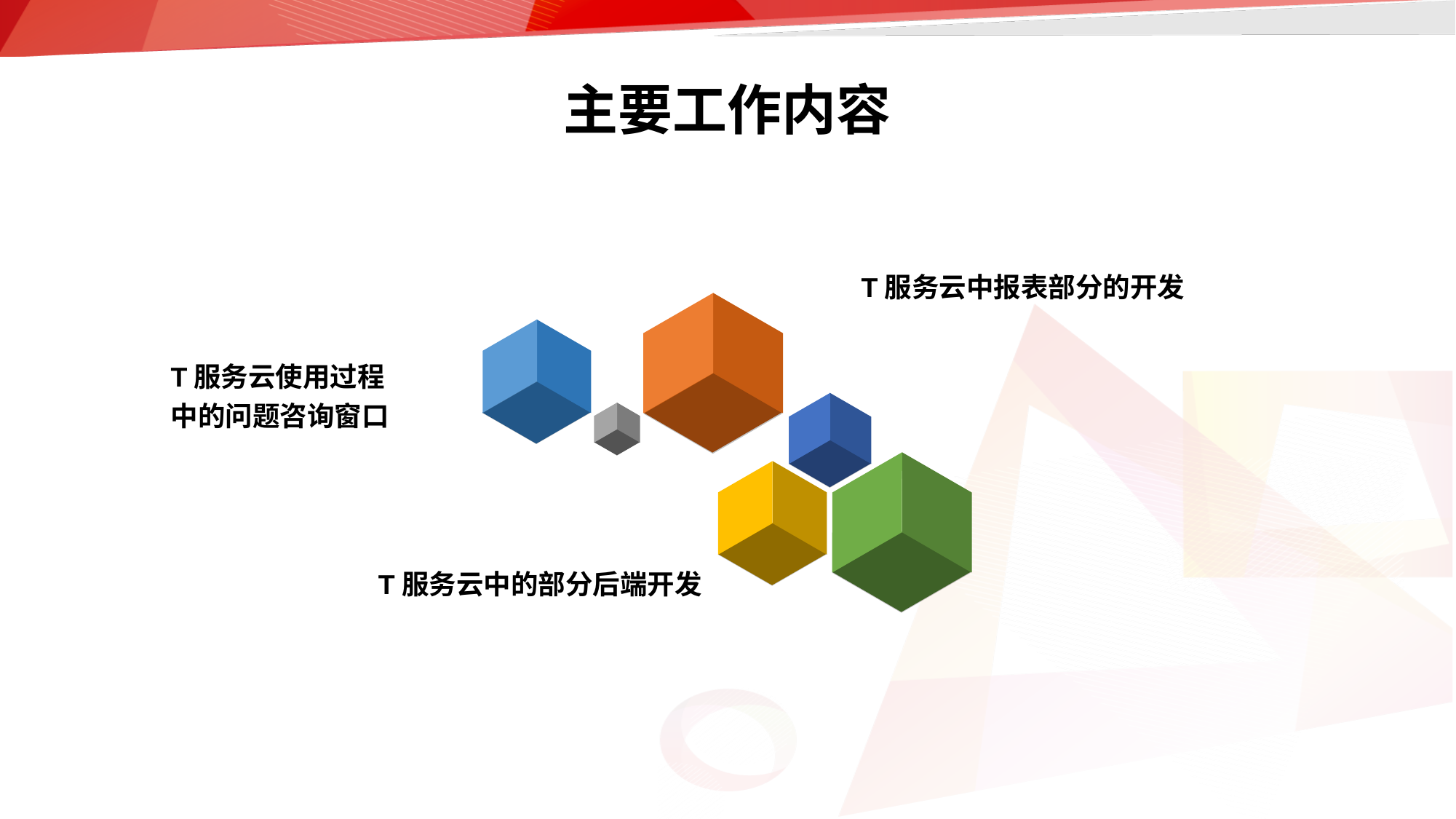

# 主要工作内容
T服务云中报表部分的开发

T服务云使用过程中的问题咨询窗口

T服务云中的部分后端开发